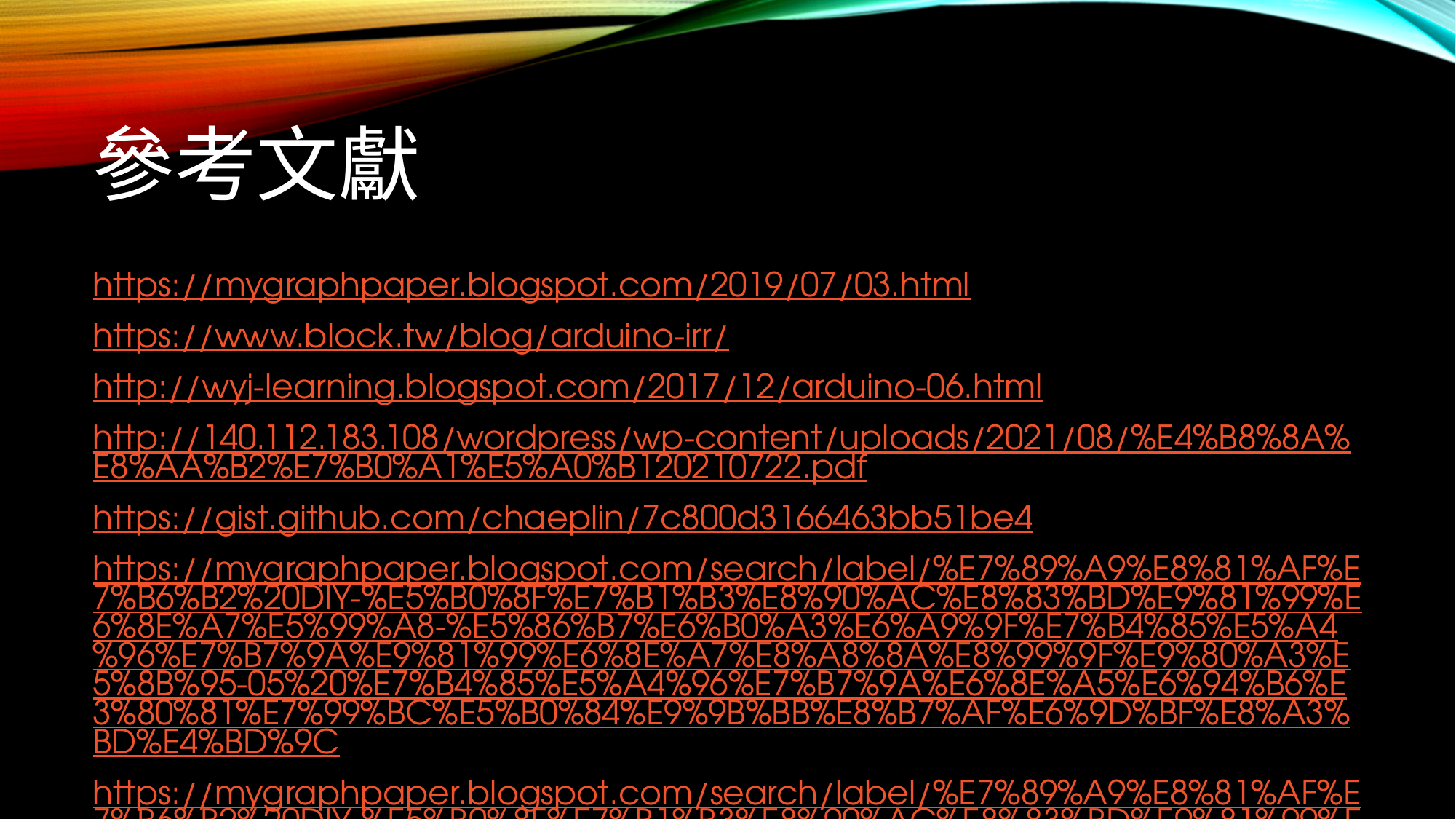

# 參考文獻
https://mygraphpaper.blogspot.com/2019/07/03.html
https://www.block.tw/blog/arduino-irr/
http://wyj-learning.blogspot.com/2017/12/arduino-06.html
http://140.112.183.108/wordpress/wp-content/uploads/2021/08/%E4%B8%8A%E8%AA%B2%E7%B0%A1%E5%A0%B120210722.pdf
https://gist.github.com/chaeplin/7c800d3166463bb51be4
https://mygraphpaper.blogspot.com/search/label/%E7%89%A9%E8%81%AF%E7%B6%B2%20DIY-%E5%B0%8F%E7%B1%B3%E8%90%AC%E8%83%BD%E9%81%99%E6%8E%A7%E5%99%A8-%E5%86%B7%E6%B0%A3%E6%A9%9F%E7%B4%85%E5%A4%96%E7%B7%9A%E9%81%99%E6%8E%A7%E8%A8%8A%E8%99%9F%E9%80%A3%E5%8B%95-05%20%E7%B4%85%E5%A4%96%E7%B7%9A%E6%8E%A5%E6%94%B6%E3%80%81%E7%99%BC%E5%B0%84%E9%9B%BB%E8%B7%AF%E6%9D%BF%E8%A3%BD%E4%BD%9C
https://mygraphpaper.blogspot.com/search/label/%E7%89%A9%E8%81%AF%E7%B6%B2%20DIY-%E5%B0%8F%E7%B1%B3%E8%90%AC%E8%83%BD%E9%81%99%E6%8E%A7%E5%99%A8-%E5%86%B7%E6%B0%A3%E6%A9%9F%E7%B4%85%E5%A4%96%E7%B7%9A%E9%81%99%E6%8E%A7%E8%A8%8A%E8%99%9F%E9%80%A3%E5%8B%95-04%20%E7%B4%85%E5%A4%96%E7%B7%9A%E7%99%BC%E5%B0%84%E7%A8%8B%E5%BC%8F%E6%B8%AC%E8%A9%A6